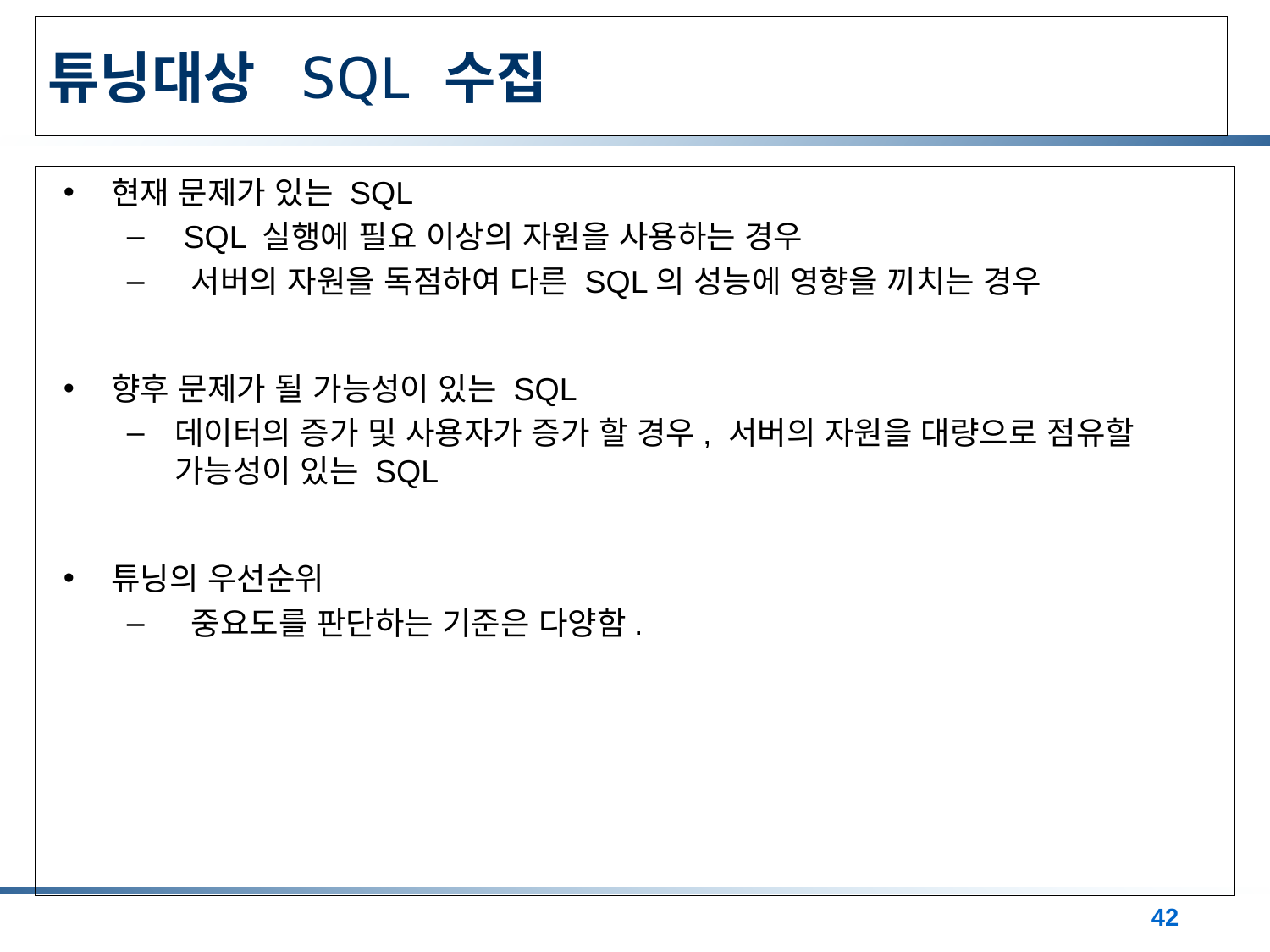

# 튜닝대상  SQL 수집
현재 문제가 있는 SQL
 SQL 실행에 필요 이상의 자원을 사용하는 경우
 서버의 자원을 독점하여 다른 SQL의 성능에 영향을 끼치는 경우

향후 문제가 될 가능성이 있는 SQL
데이터의 증가 및 사용자가 증가 할 경우, 서버의 자원을 대량으로 점유할 가능성이 있는 SQL

튜닝의 우선순위
 중요도를 판단하는 기준은 다양함.